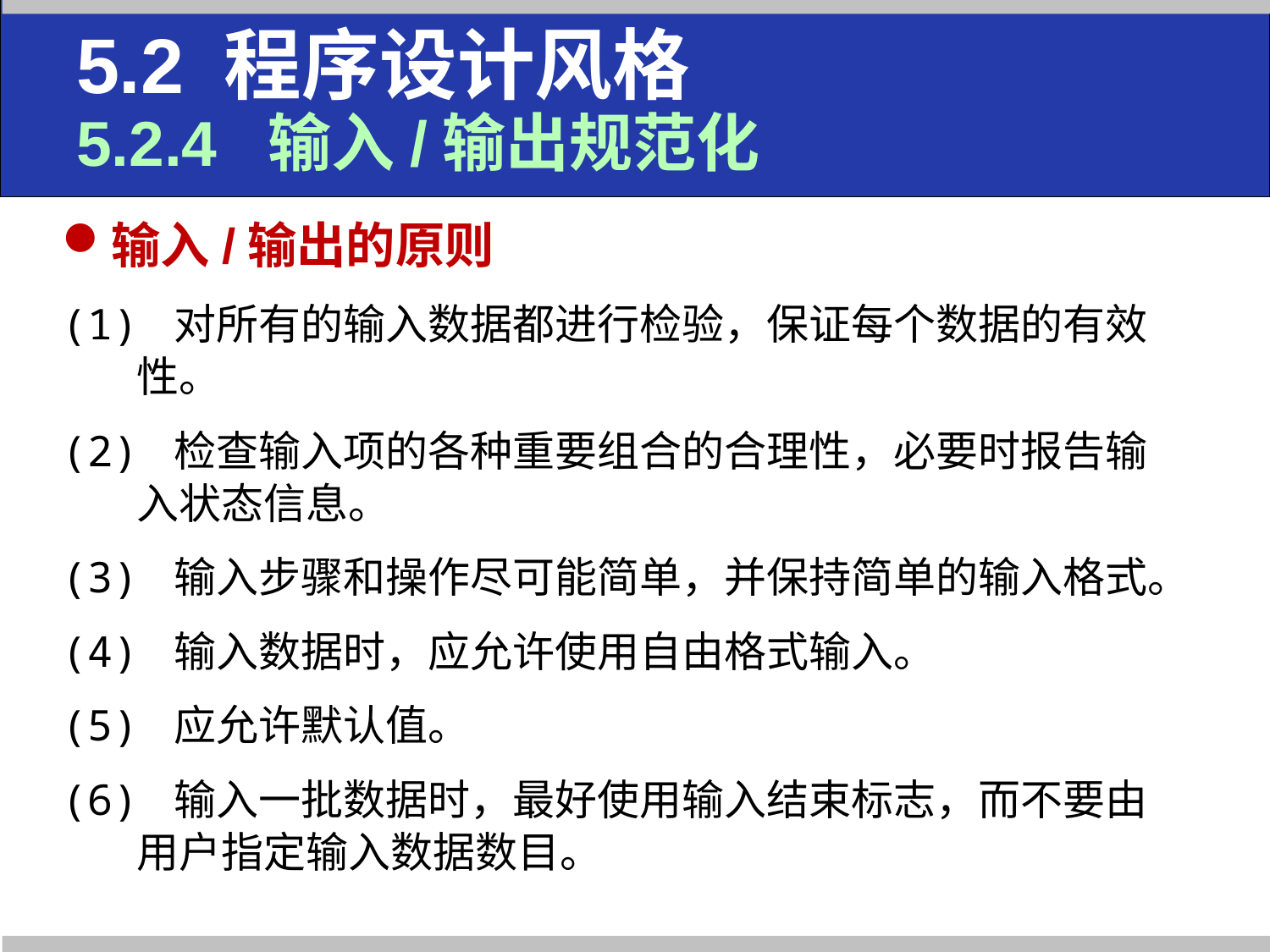

# 5.2 程序设计风格 5.2.4  输入/输出规范化
输入/输出的原则
(1) 对所有的输入数据都进行检验，保证每个数据的有效性。
(2) 检查输入项的各种重要组合的合理性，必要时报告输入状态信息。
(3) 输入步骤和操作尽可能简单，并保持简单的输入格式。
(4) 输入数据时，应允许使用自由格式输入。
(5) 应允许默认值。
(6) 输入一批数据时，最好使用输入结束标志，而不要由用户指定输入数据数目。
670